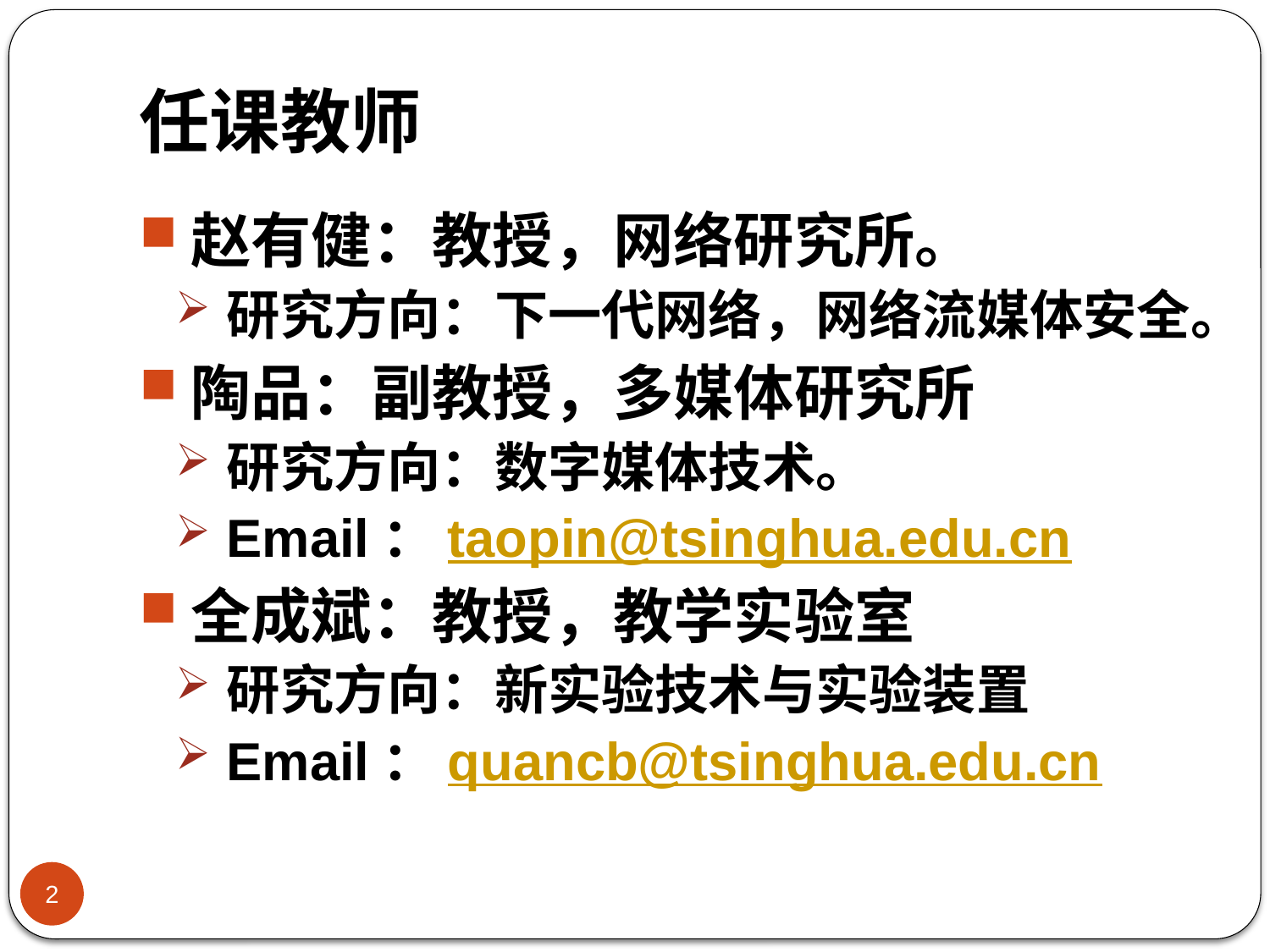

# 任课教师
赵有健：教授，网络研究所。
研究方向：下一代网络，网络流媒体安全。
陶品：副教授，多媒体研究所
研究方向：数字媒体技术。
Email：taopin@tsinghua.edu.cn
全成斌：教授，教学实验室
研究方向：新实验技术与实验装置
Email：quancb@tsinghua.edu.cn

2